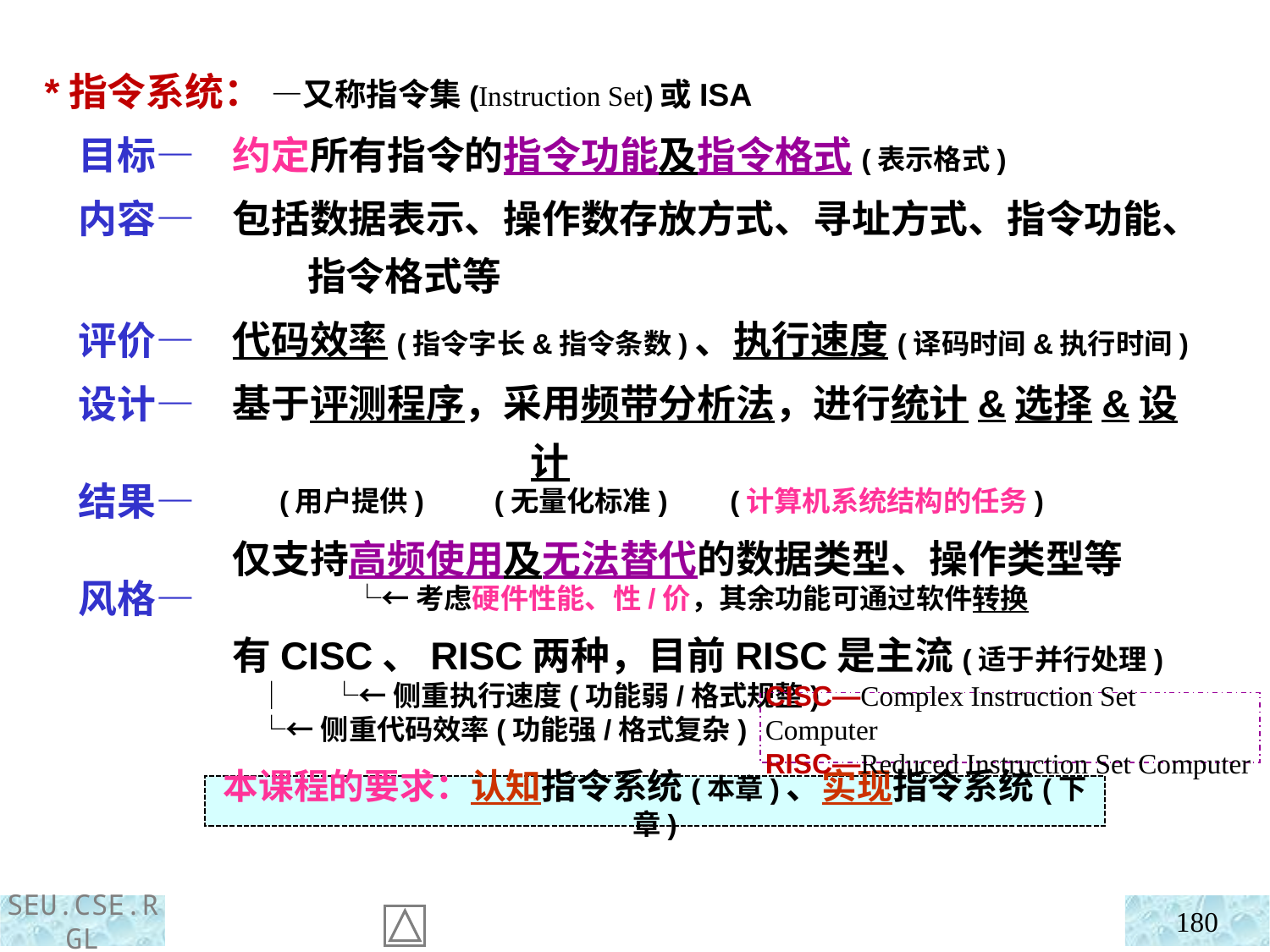

*指令系统： —又称指令集(Instruction Set)或ISA
    目标—
    内容—

    评价—
    设计—

    结果—

    风格—
约定所有指令的指令功能及指令格式(表示格式)
包括数据表示、操作数存放方式、寻址方式、指令功能、指令格式等
代码效率(指令字长&指令条数)、执行速度(译码时间&执行时间)
基于评测程序，采用频带分析法，进行统计&选择&设计
      (用户提供)         (无量化标准)        (计算机系统结构的任务)
仅支持高频使用及无法替代的数据类型、操作类型等
                   └←考虑硬件性能、性/价，其余功能可通过软件转换
有CISC、RISC两种，目前RISC是主流(适于并行处理)
    │       └←侧重执行速度(功能弱/格式规整)
    └←侧重代码效率(功能强/格式复杂)
CISC—Complex Instruction Set Computer
RISC—Reduced Instruction Set Computer
本课程的要求：认知指令系统(本章)、实现指令系统(下章)
180